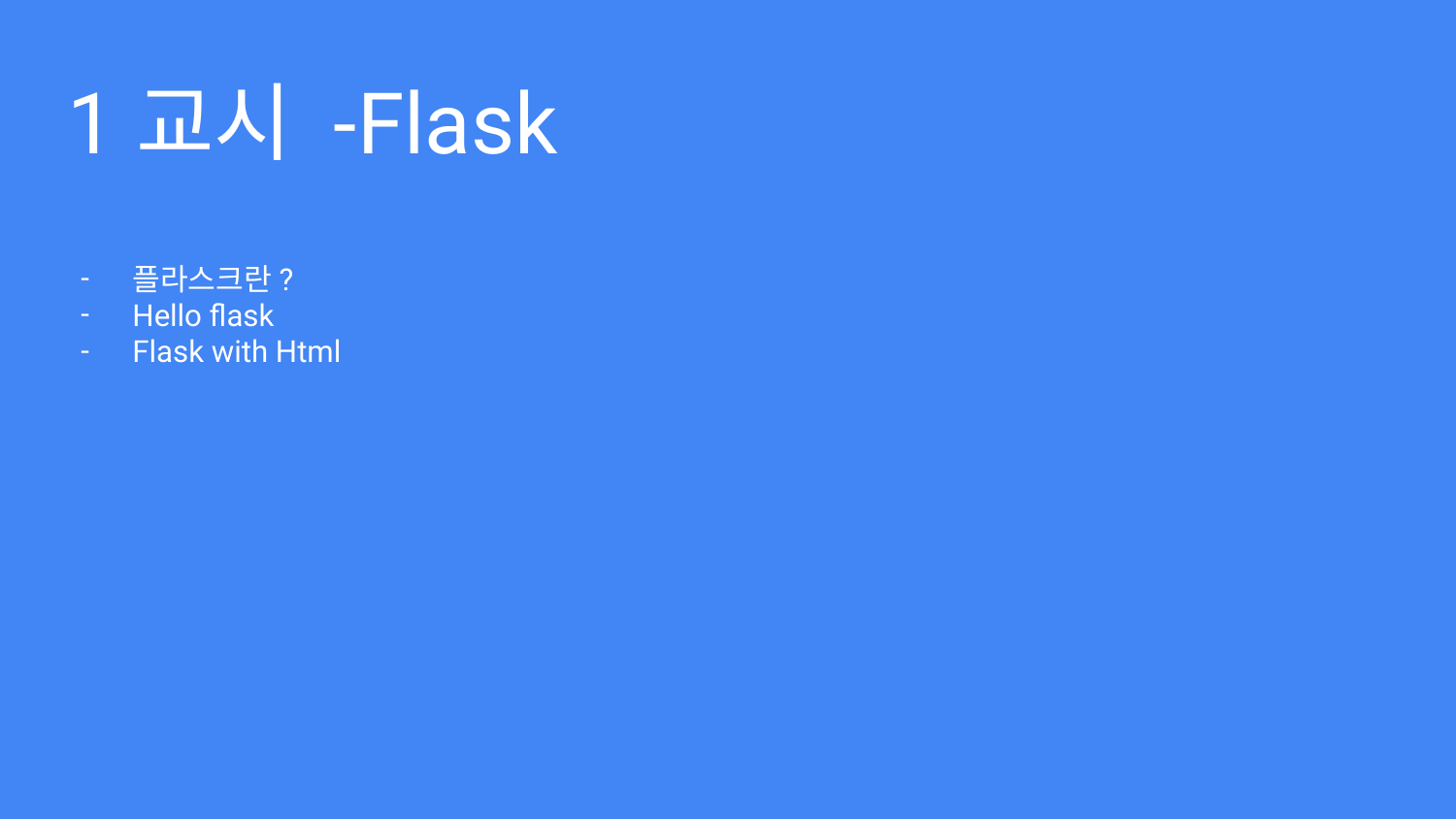

# 1교시 -Flask
플라스크란?
Hello flask
Flask with Html